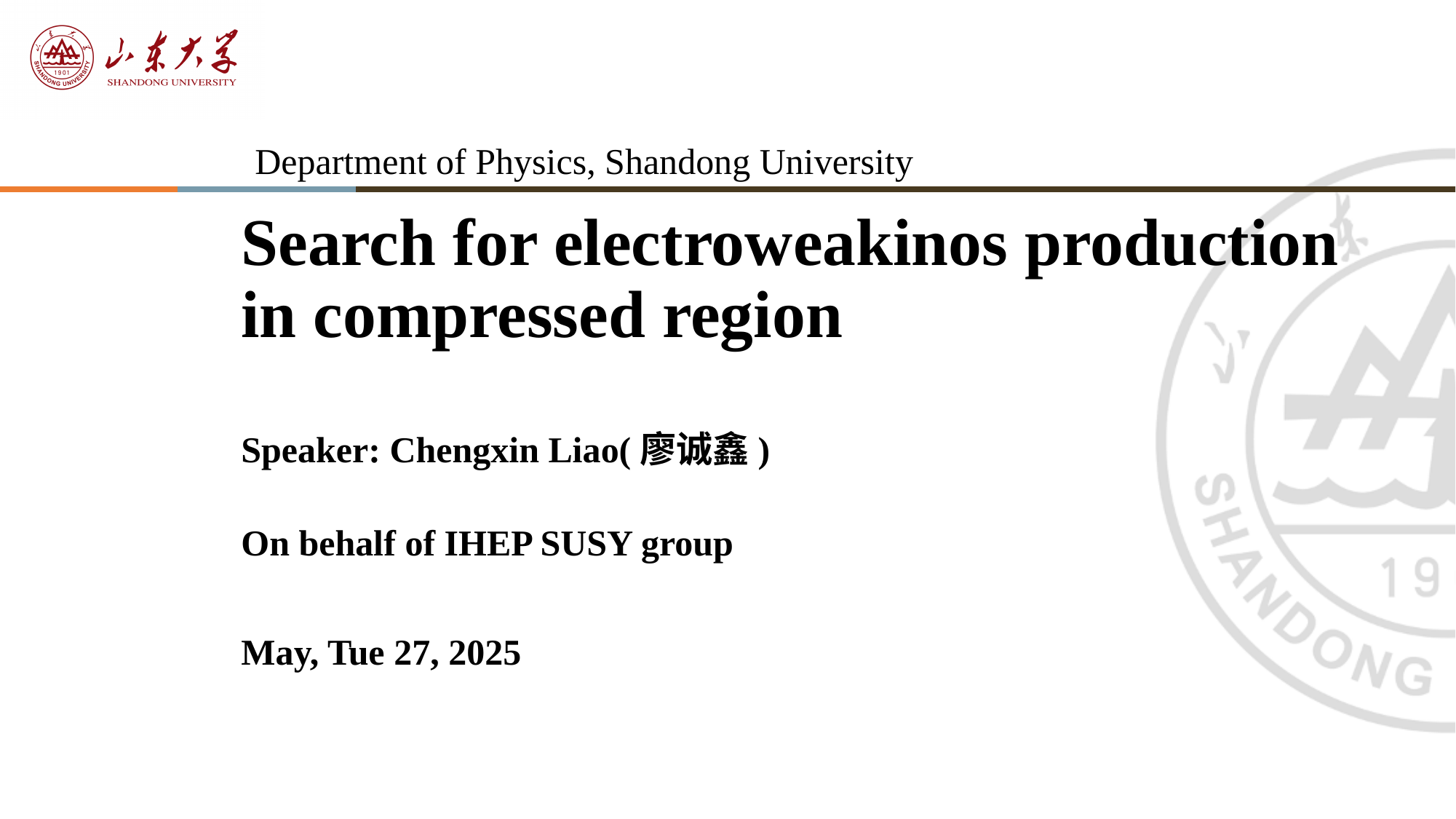

# Search for electroweakinos production in compressed region
Speaker: Chengxin Liao(廖诚鑫)
On behalf of IHEP SUSY group

May, Tue 27, 2025